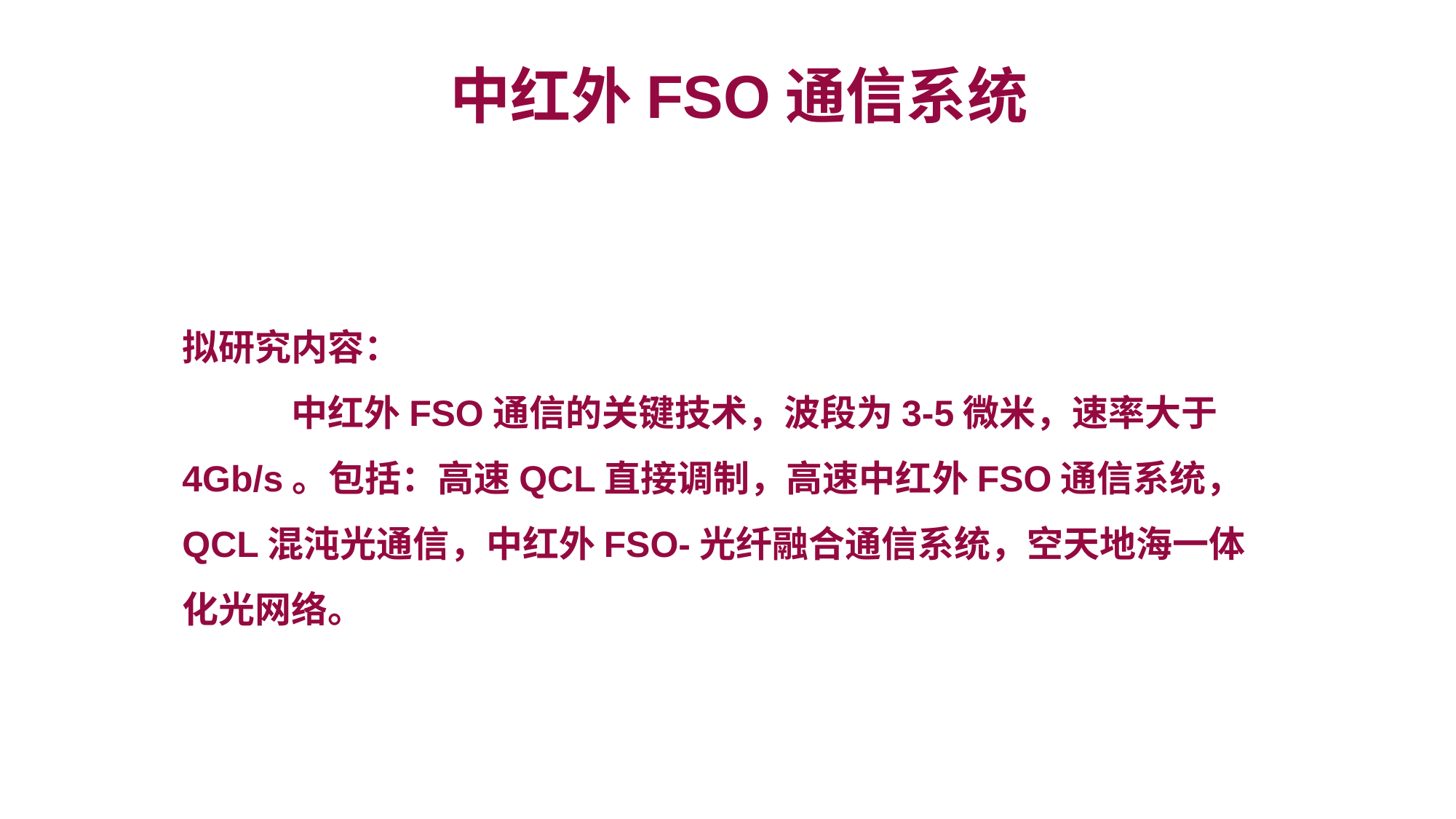

# 中红外FSO通信系统
拟研究内容：
	中红外FSO通信的关键技术，波段为3-5微米，速率大于4Gb/s。包括：高速QCL直接调制，高速中红外FSO通信系统，QCL混沌光通信，中红外FSO-光纤融合通信系统，空天地海一体化光网络。